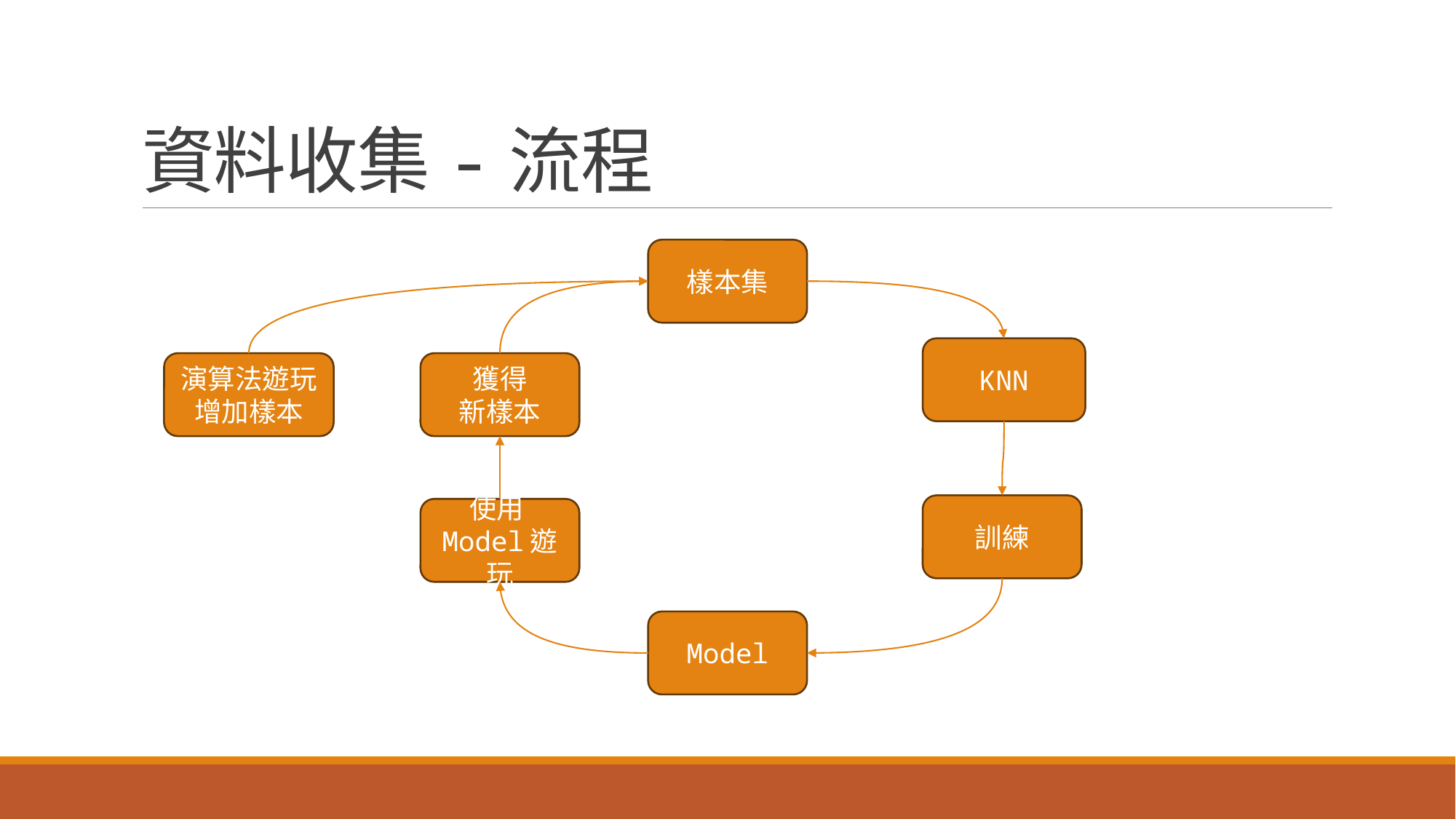

# 資料收集-流程
樣本集
KNN
演算法遊玩增加樣本
獲得
新樣本
訓練
使用Model遊玩
Model